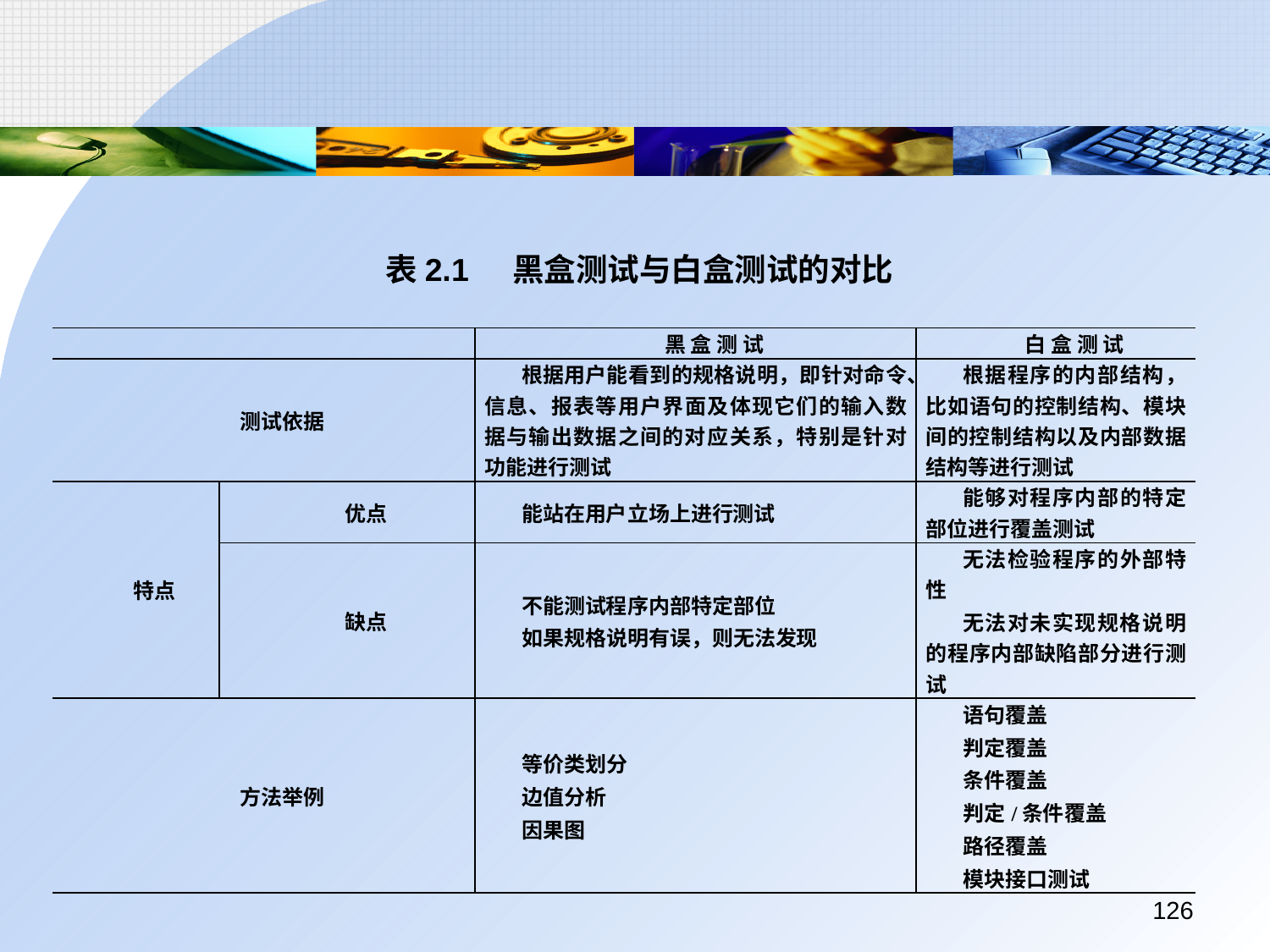

表2.1	黑盒测试与白盒测试的对比
|  |  | 黑 盒 测 试 | 白 盒 测 试 |
| --- | --- | --- | --- |
| 测试依据 |  | 根据用户能看到的规格说明，即针对命令、信息、报表等用户界面及体现它们的输入数据与输出数据之间的对应关系，特别是针对功能进行测试 | 根据程序的内部结构，比如语句的控制结构、模块间的控制结构以及内部数据结构等进行测试 |
| 特点 | 优点 | 能站在用户立场上进行测试 | 能够对程序内部的特定部位进行覆盖测试 |
|  | 缺点 | 不能测试程序内部特定部位 如果规格说明有误，则无法发现 | 无法检验程序的外部特性 无法对未实现规格说明的程序内部缺陷部分进行测试 |
| 方法举例 |  | 等价类划分 边值分析 因果图 | 语句覆盖 判定覆盖 条件覆盖 判定/条件覆盖 路径覆盖 模块接口测试 |
126